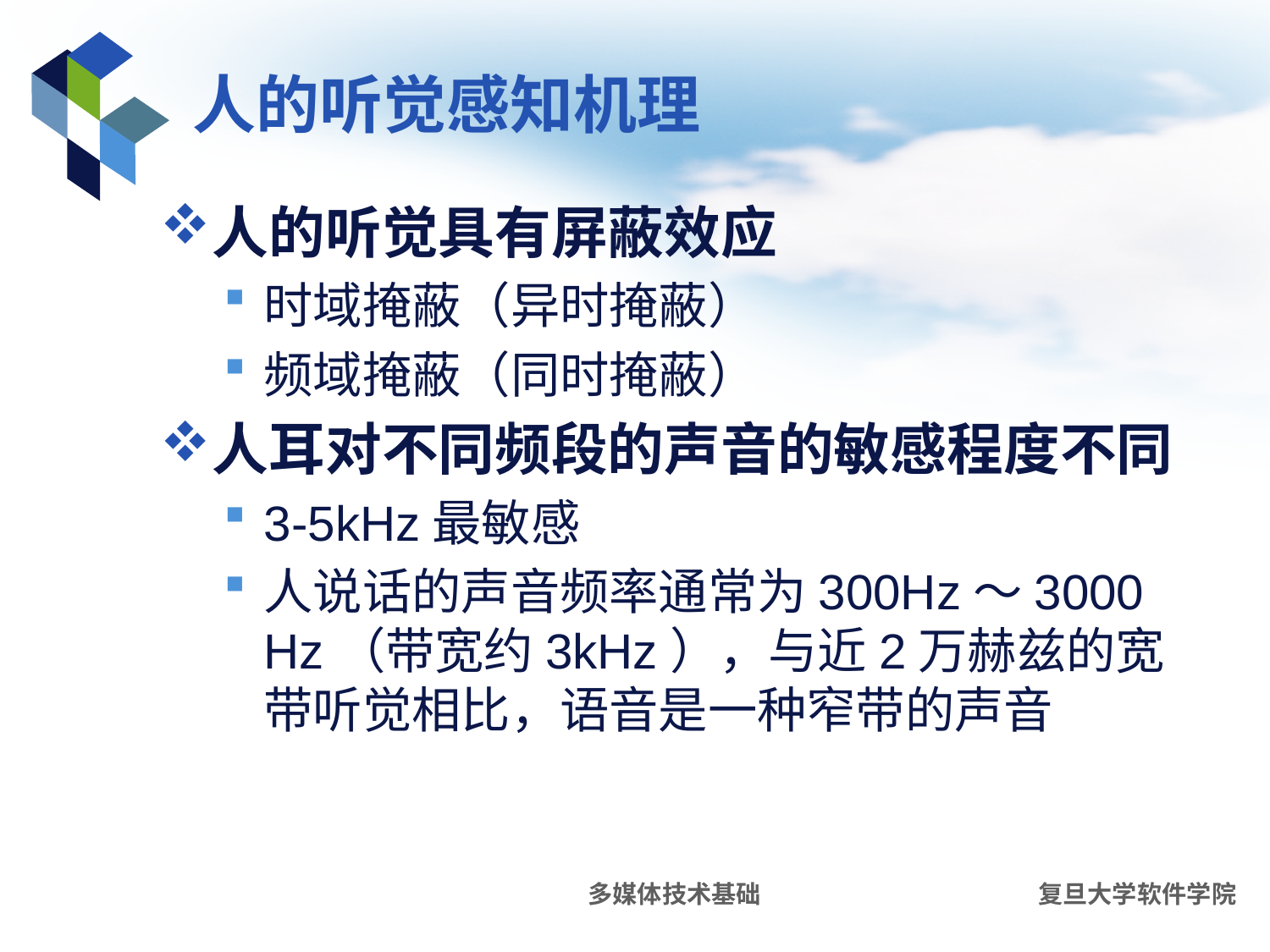

# 人的听觉感知机理
人的听觉具有屏蔽效应
时域掩蔽（异时掩蔽）
频域掩蔽（同时掩蔽）
人耳对不同频段的声音的敏感程度不同
3-5kHz最敏感
人说话的声音频率通常为300Hz～3000 Hz（带宽约3kHz），与近2万赫兹的宽带听觉相比，语音是一种窄带的声音
多媒体技术基础